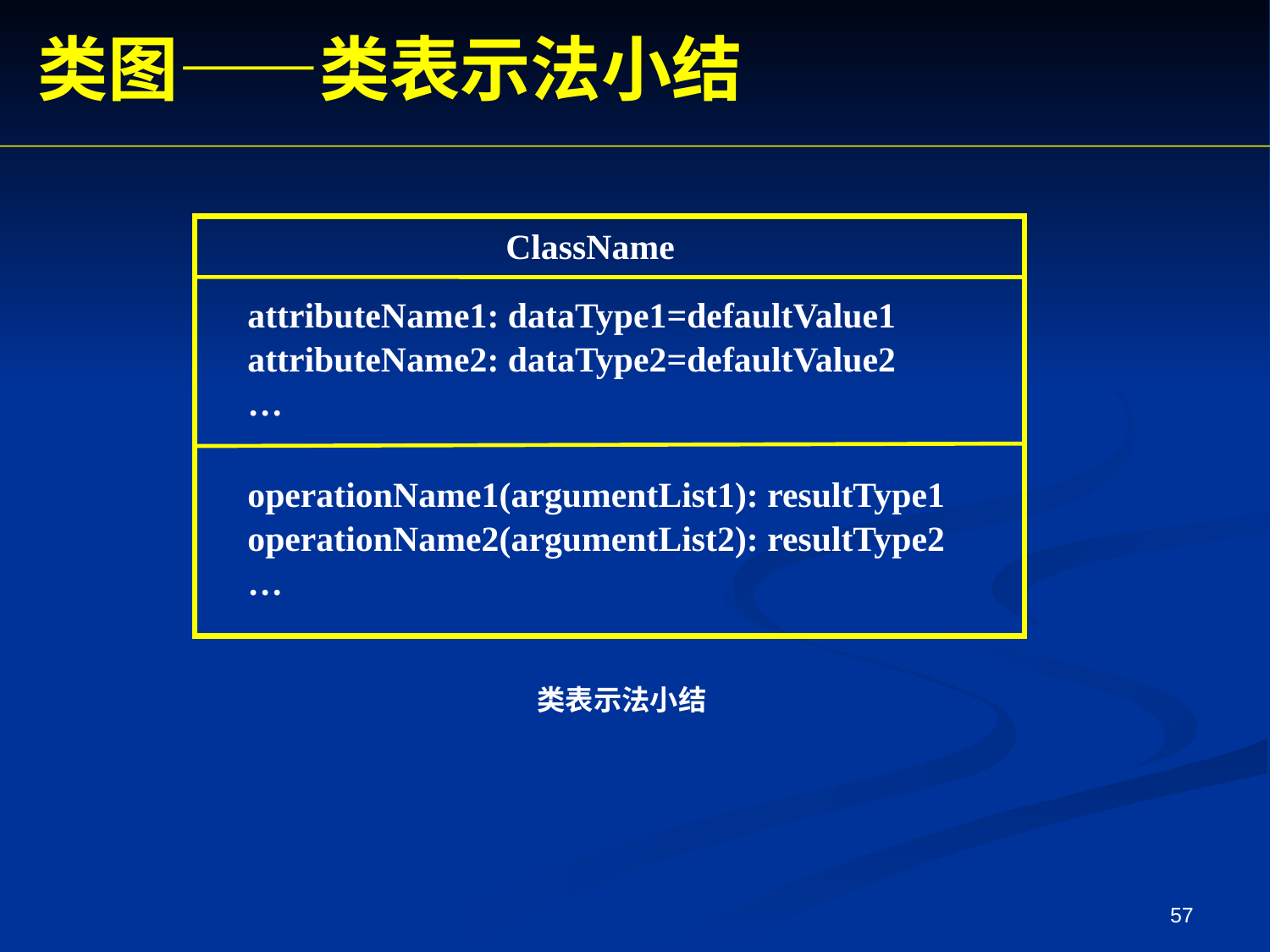

类图——类表示法小结

ClassName

attributeName1: dataType1=defaultValue1
attributeName2: dataType2=defaultValue2
…

operationName1(argumentList1): resultType1
operationName2(argumentList2): resultType2
…
类表示法小结
57